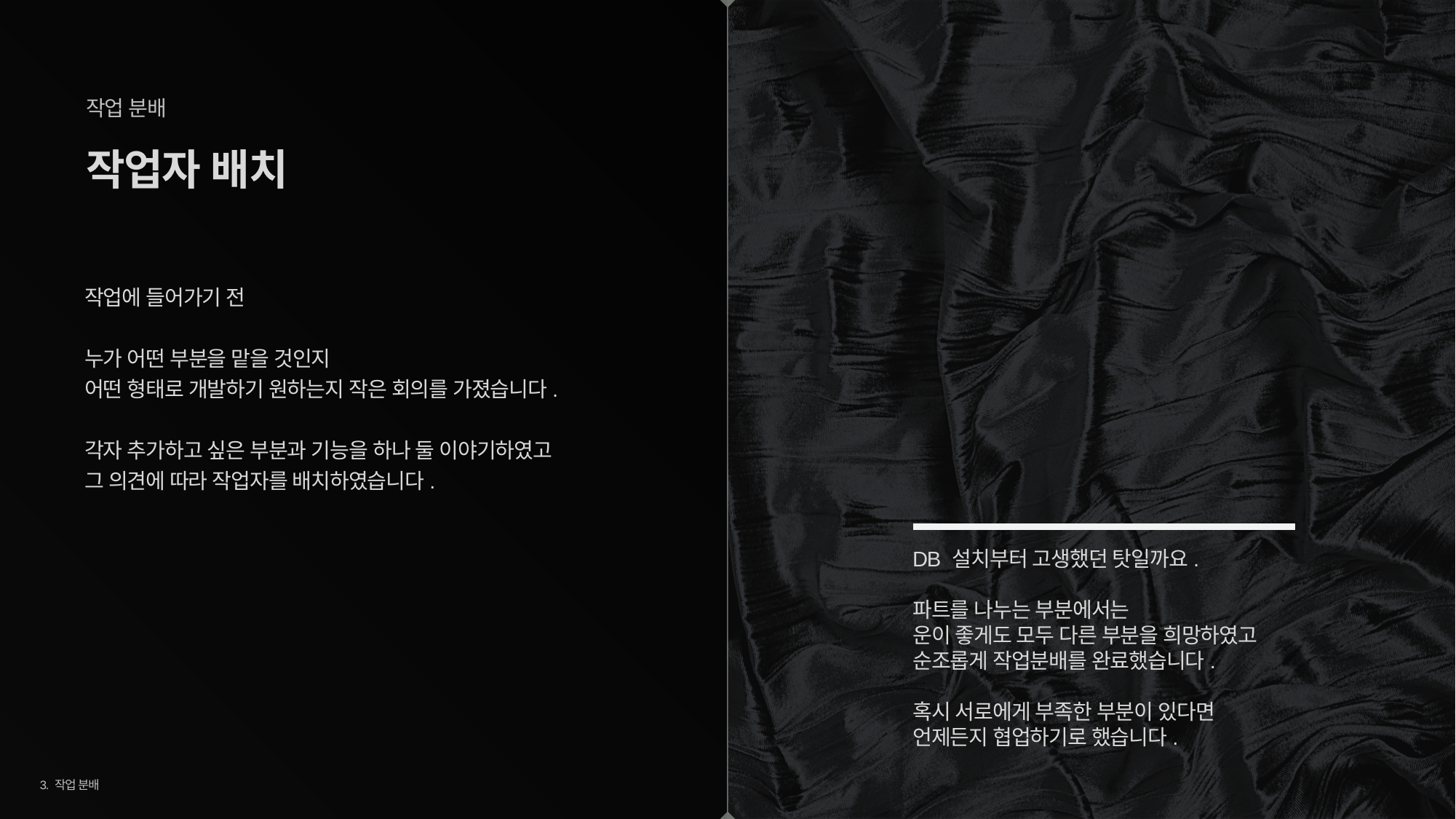

작업 분배
# 작업자 배치
작업에 들어가기 전

누가 어떤 부분을 맡을 것인지
어떤 형태로 개발하기 원하는지 작은 회의를 가졌습니다.

각자 추가하고 싶은 부분과 기능을 하나 둘 이야기하였고
그 의견에 따라 작업자를 배치하였습니다.
DB 설치부터 고생했던 탓일까요.

파트를 나누는 부분에서는
운이 좋게도 모두 다른 부분을 희망하였고
순조롭게 작업분배를 완료했습니다.

혹시 서로에게 부족한 부분이 있다면
언제든지 협업하기로 했습니다.
3. 작업 분배
12